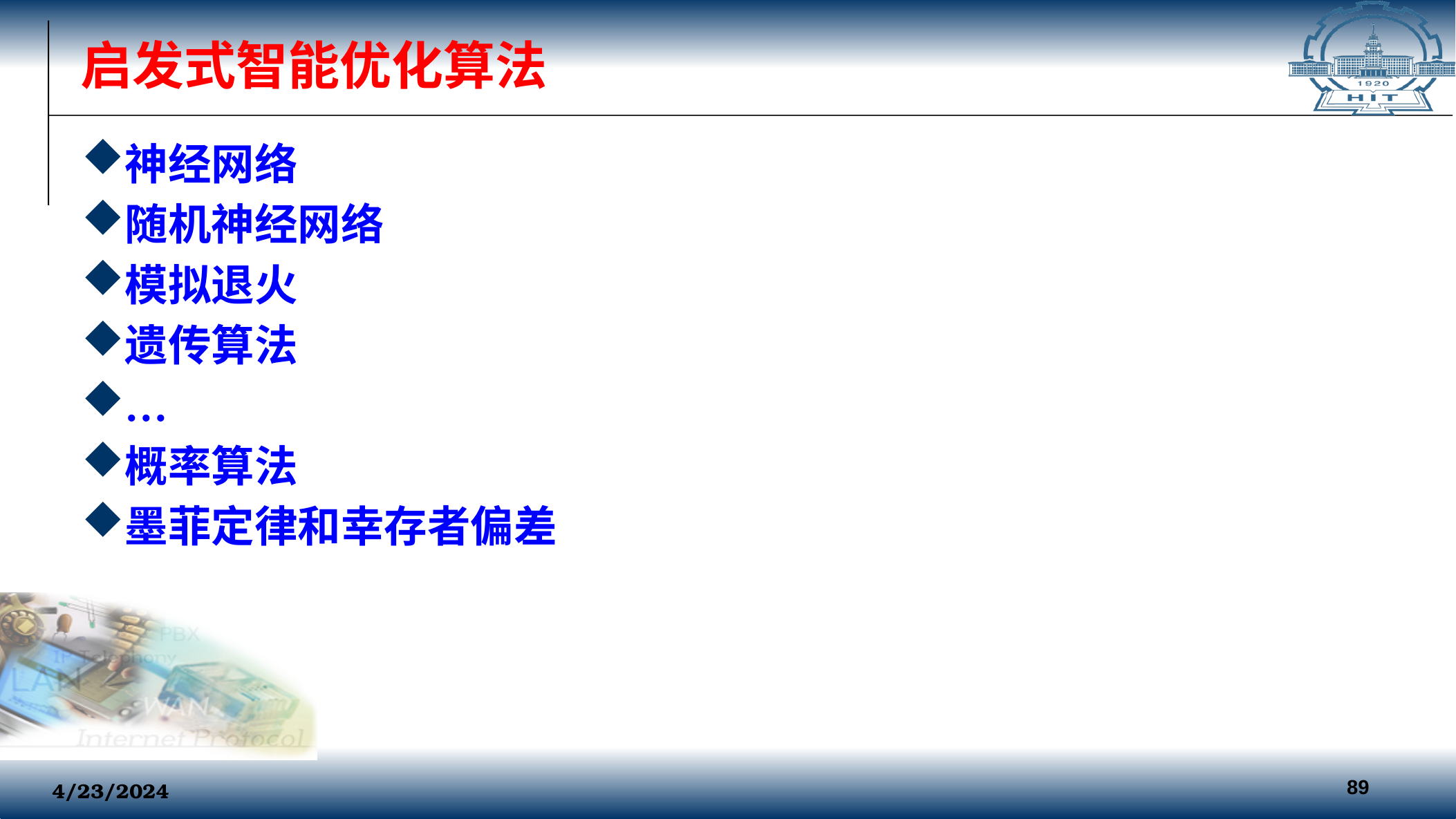

# 启发式智能优化算法
神经网络
随机神经网络
模拟退火
遗传算法
…
概率算法
墨菲定律和幸存者偏差